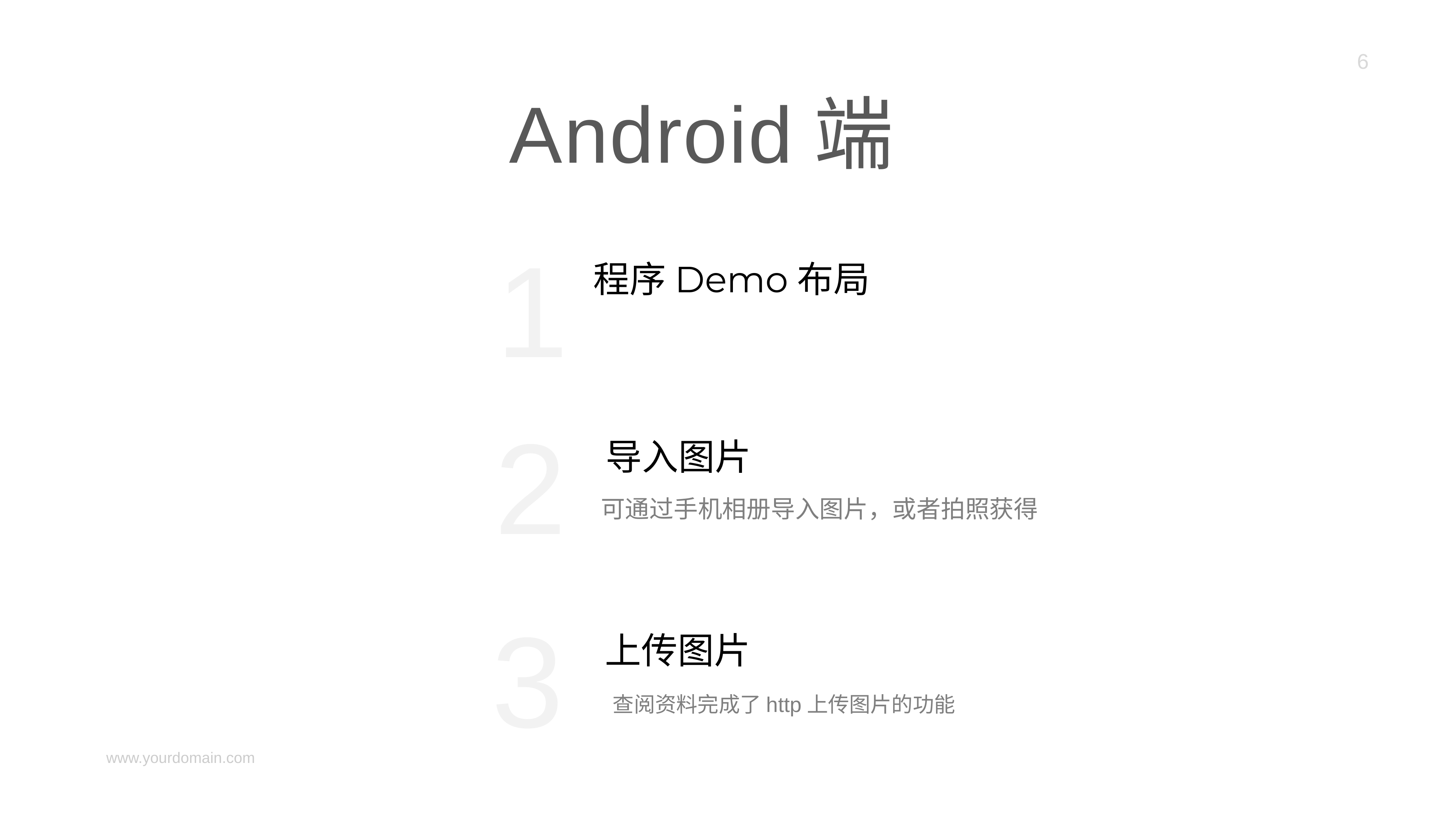

Android端
1
程序Demo布局
2
导入图片
可通过手机相册导入图片，或者拍照获得
3
上传图片
查阅资料完成了http上传图片的功能